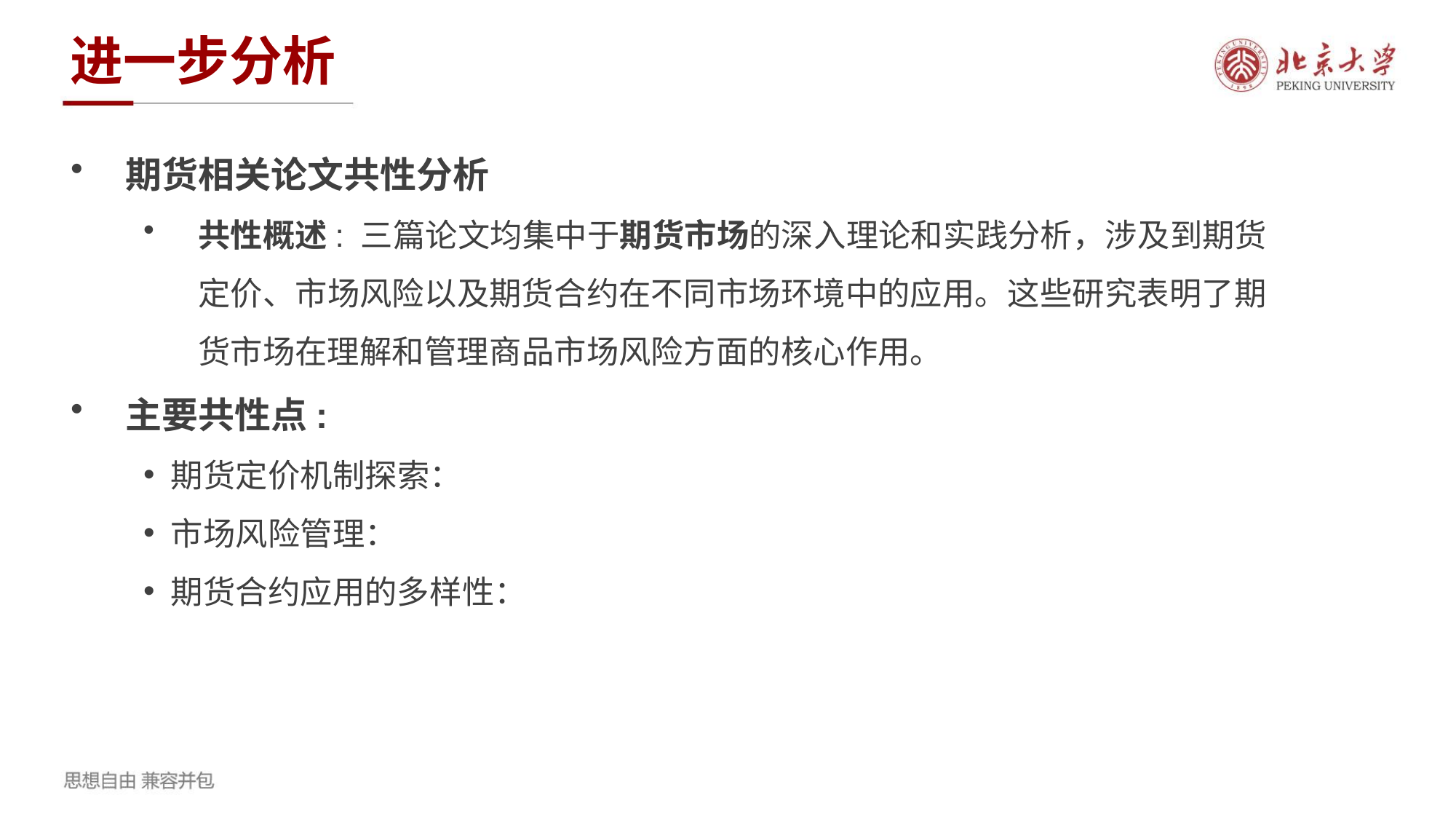

进一步分析
期货相关论文共性分析
共性概述: 三篇论文均集中于期货市场的深入理论和实践分析，涉及到期货定价、市场风险以及期货合约在不同市场环境中的应用。这些研究表明了期货市场在理解和管理商品市场风险方面的核心作用。
主要共性点:
期货定价机制探索：
市场风险管理：
期货合约应用的多样性：